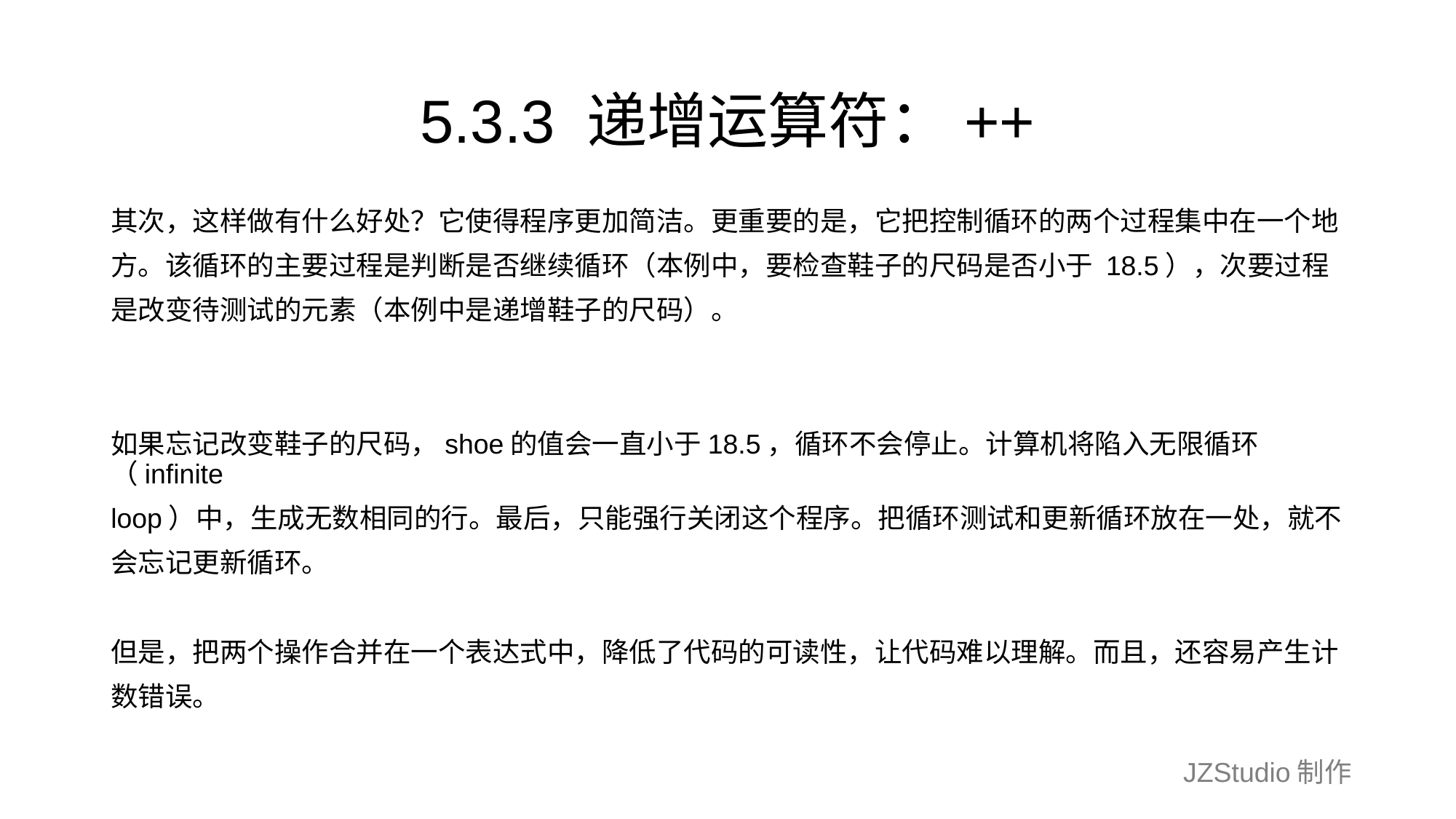

# 5.3.3 递增运算符：++
其次，这样做有什么好处？它使得程序更加简洁。更重要的是，它把控制循环的两个过程集中在一个地
方。该循环的主要过程是判断是否继续循环（本例中，要检查鞋子的尺码是否小于 18.5），次要过程
是改变待测试的元素（本例中是递增鞋子的尺码）。

如果忘记改变鞋子的尺码，shoe的值会一直小于18.5，循环不会停止。计算机将陷入无限循环（infinite
loop）中，生成无数相同的行。最后，只能强行关闭这个程序。把循环测试和更新循环放在一处，就不
会忘记更新循环。

但是，把两个操作合并在一个表达式中，降低了代码的可读性，让代码难以理解。而且，还容易产生计
数错误。